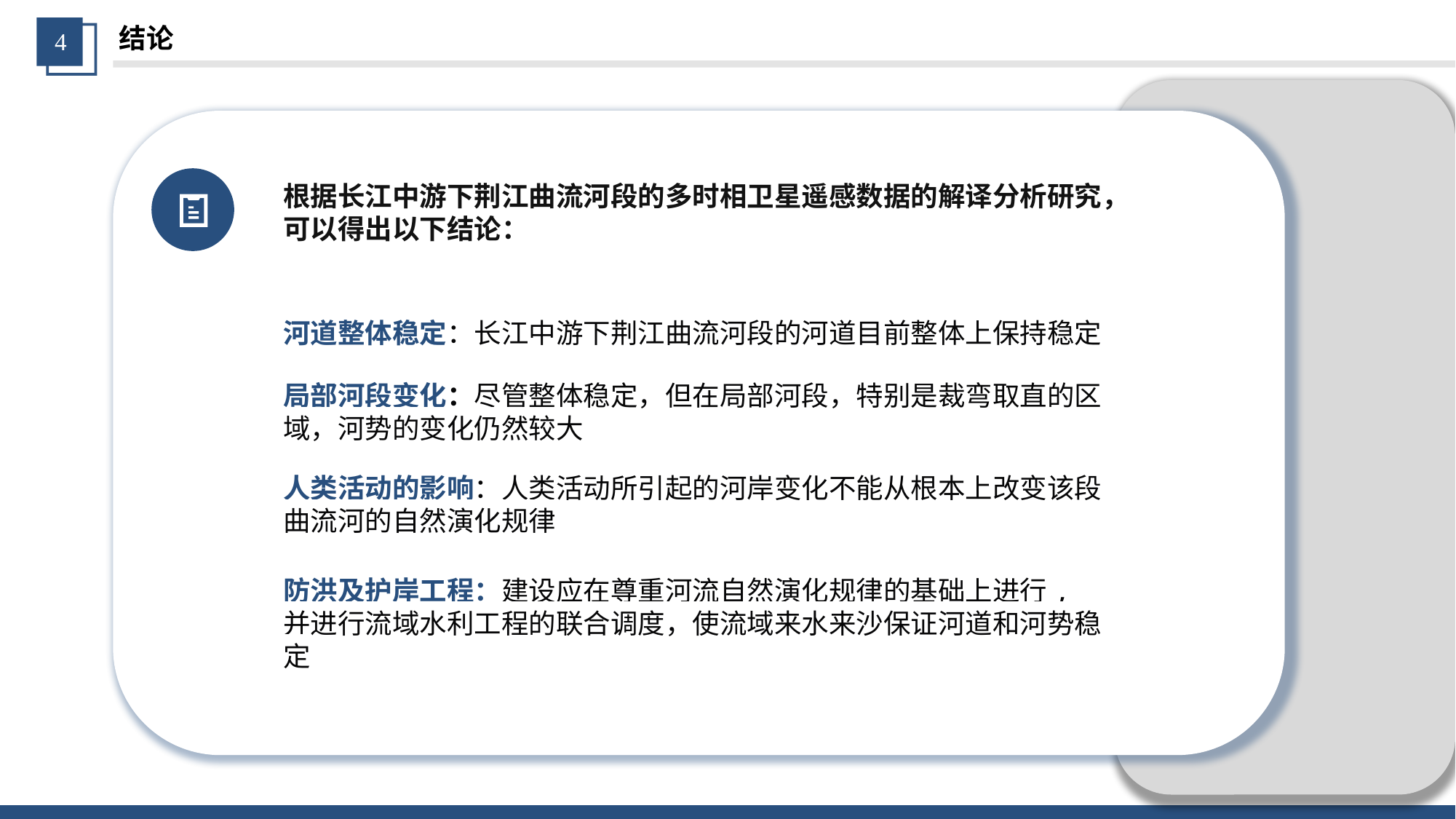

4

结论

根据长江中游下荆江曲流河段的多时相卫星遥感数据的解译分析研究，可以得出以下结论：

河道整体稳定：长江中游下荆江曲流河段的河道目前整体上保持稳定
局部河段变化：尽管整体稳定，但在局部河段，特别是裁弯取直的区域，河势的变化仍然较大
人类活动的影响：人类活动所引起的河岸变化不能从根本上改变该段曲流河的自然演化规律
防洪及护岸工程：建设应在尊重河流自然演化规律的基础上进行, 并进行流域水利工程的联合调度，使流域来水来沙保证河道和河势稳定